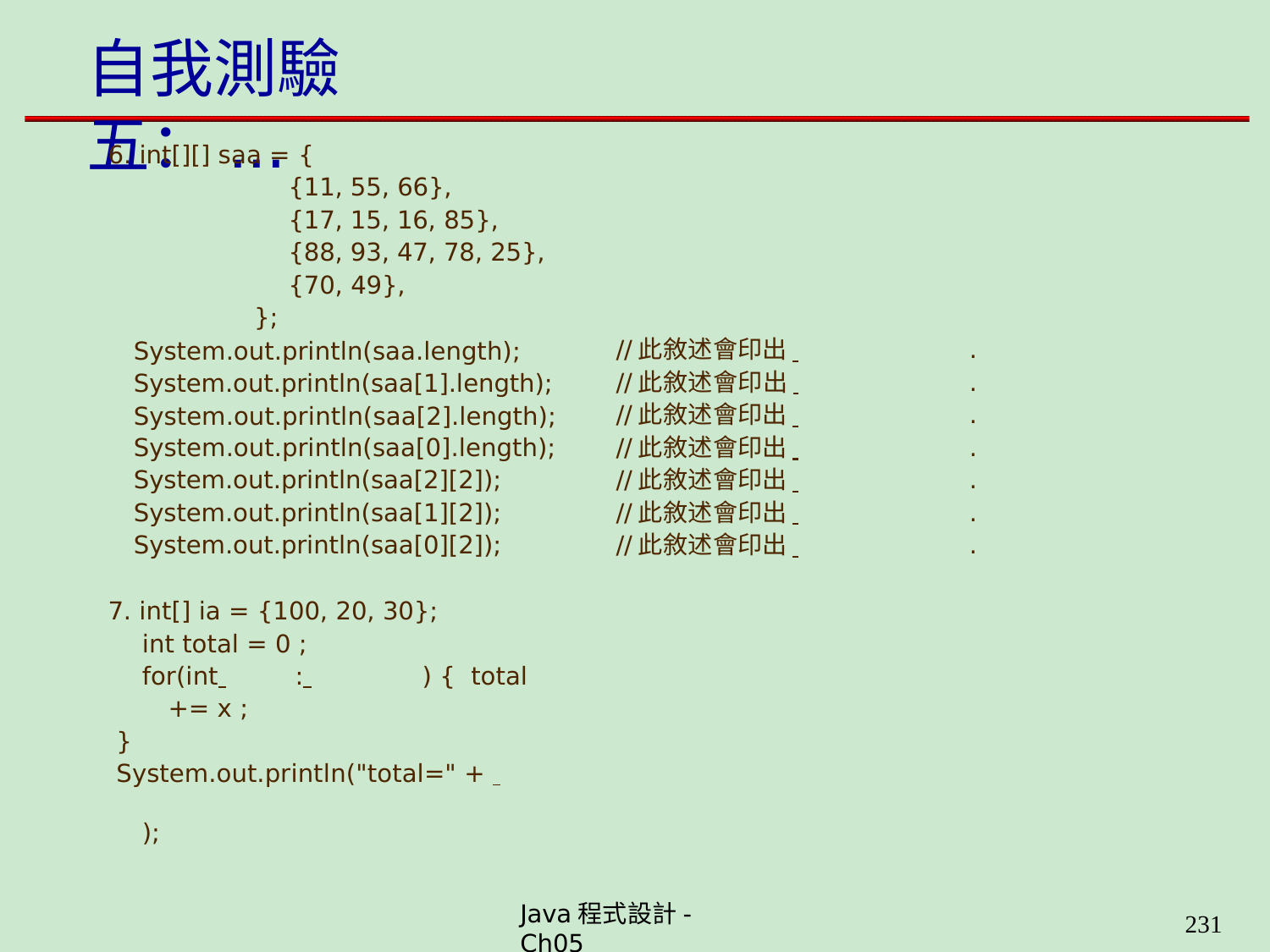

# 自我測驗五：...
6. int[][] saa = {
{11, 55, 66},
{17, 15, 16, 85},
{88, 93, 47, 78, 25},
{70, 49},
};
System.out.println(saa.length);  System.out.println(saa[1].length);  System.out.println(saa[2].length);
System.out.println(saa[0].length);
System.out.println(saa[2][2]);  System.out.println(saa[1][2]);  System.out.println(saa[0][2]);
//此敘述會印出  	.
//此敘述會印出  	.
//此敘述會印出  	.
//此敘述會印出  	.
//此敘述會印出  	.
//此敘述會印出  	.
//此敘述會印出  	.
7. int[] ia = {100, 20, 30};
int total = 0 ;
for(int 	: 	) {  total += x ;
}
System.out.println("total=" +  	);
Java程式設計-Ch05
231